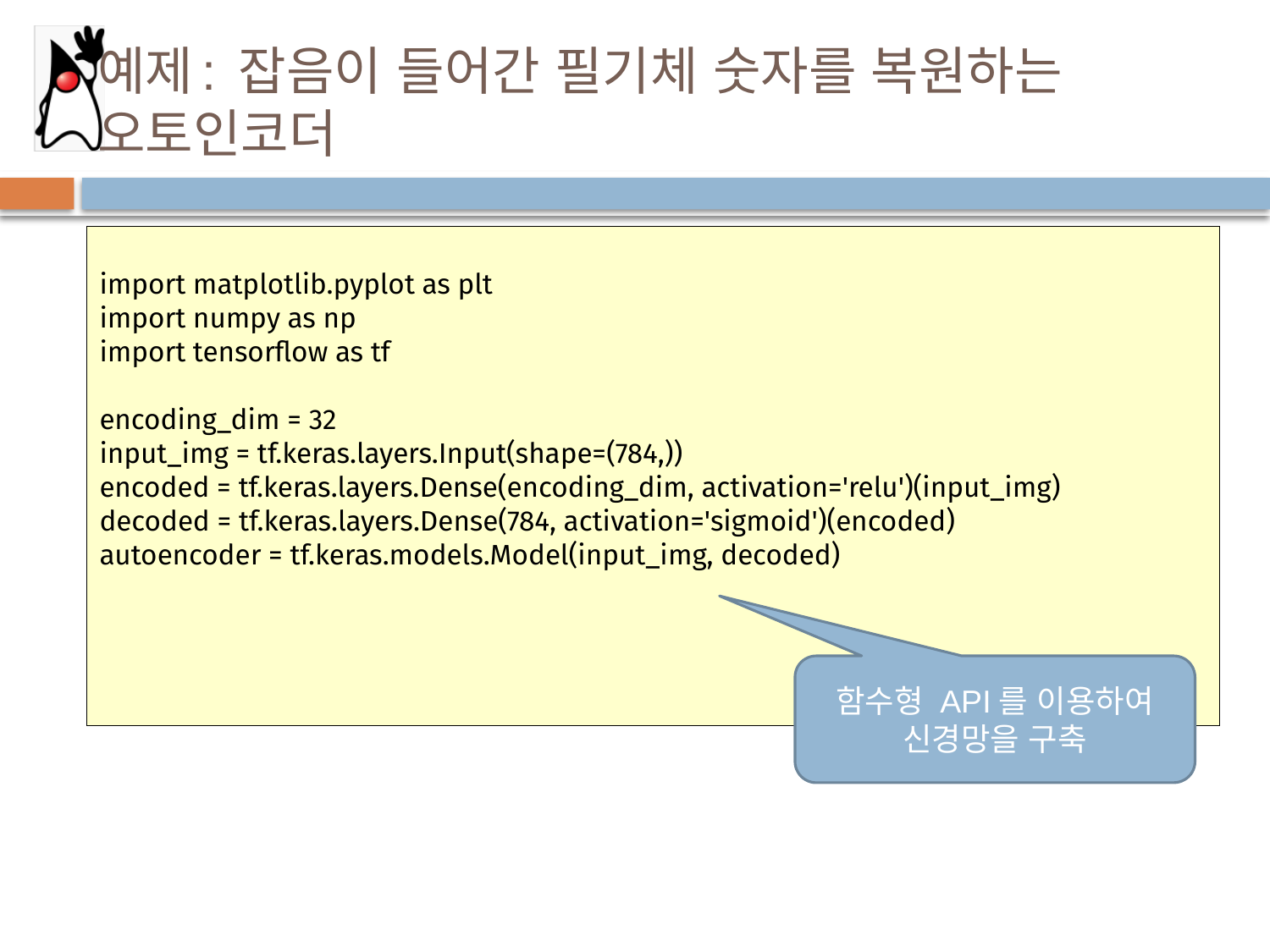

# 예제: 잡음이 들어간 필기체 숫자를 복원하는 오토인코더

import matplotlib.pyplot as plt
import numpy as np
import tensorflow as tf

encoding_dim = 32
input_img = tf.keras.layers.Input(shape=(784,))
encoded = tf.keras.layers.Dense(encoding_dim, activation='relu')(input_img)
decoded = tf.keras.layers.Dense(784, activation='sigmoid')(encoded)
autoencoder = tf.keras.models.Model(input_img, decoded)
함수형 API를 이용하여 신경망을 구축